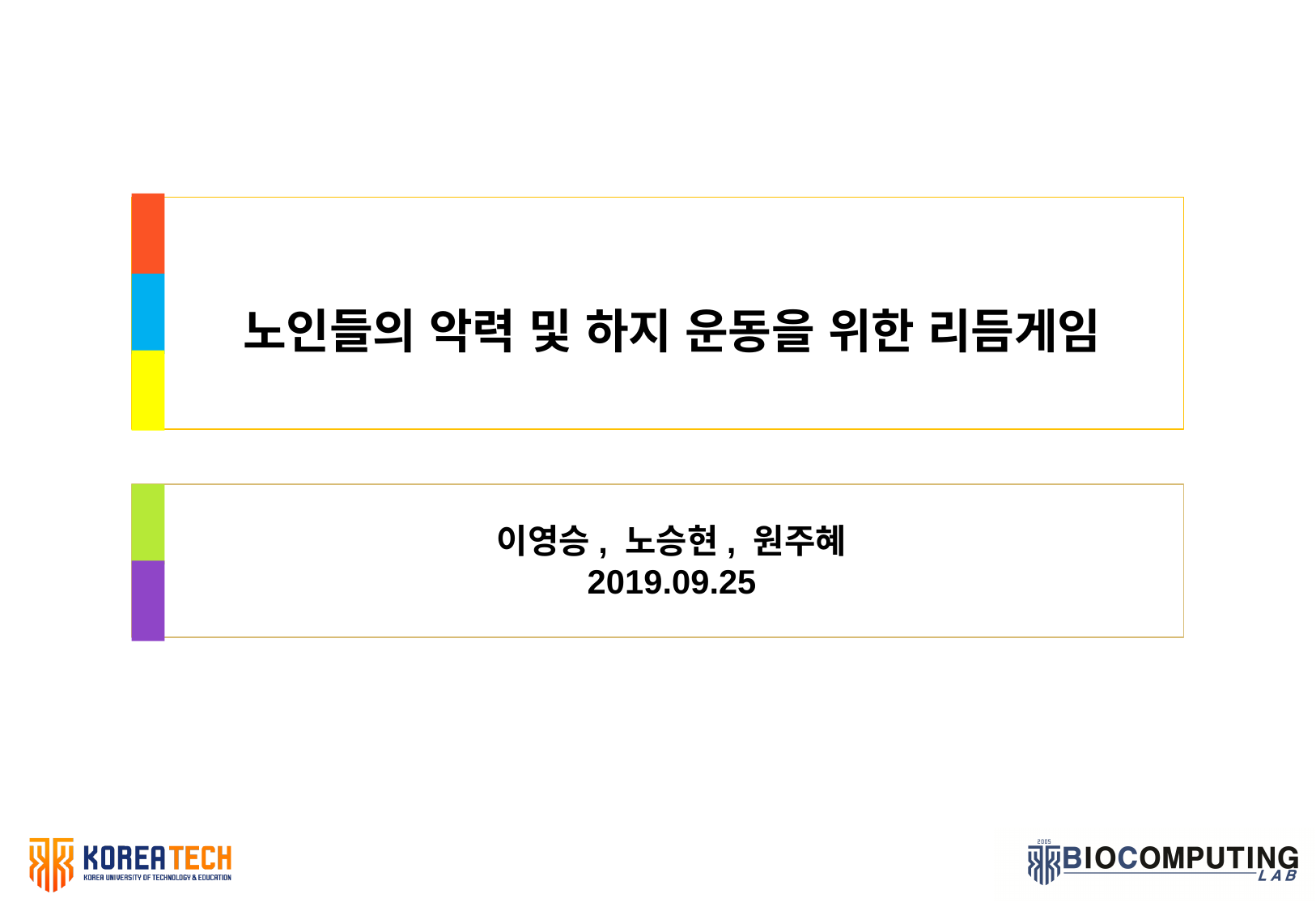

# 노인들의 악력 및 하지 운동을 위한 리듬게임
이영승, 노승현, 원주혜
2019.09.25